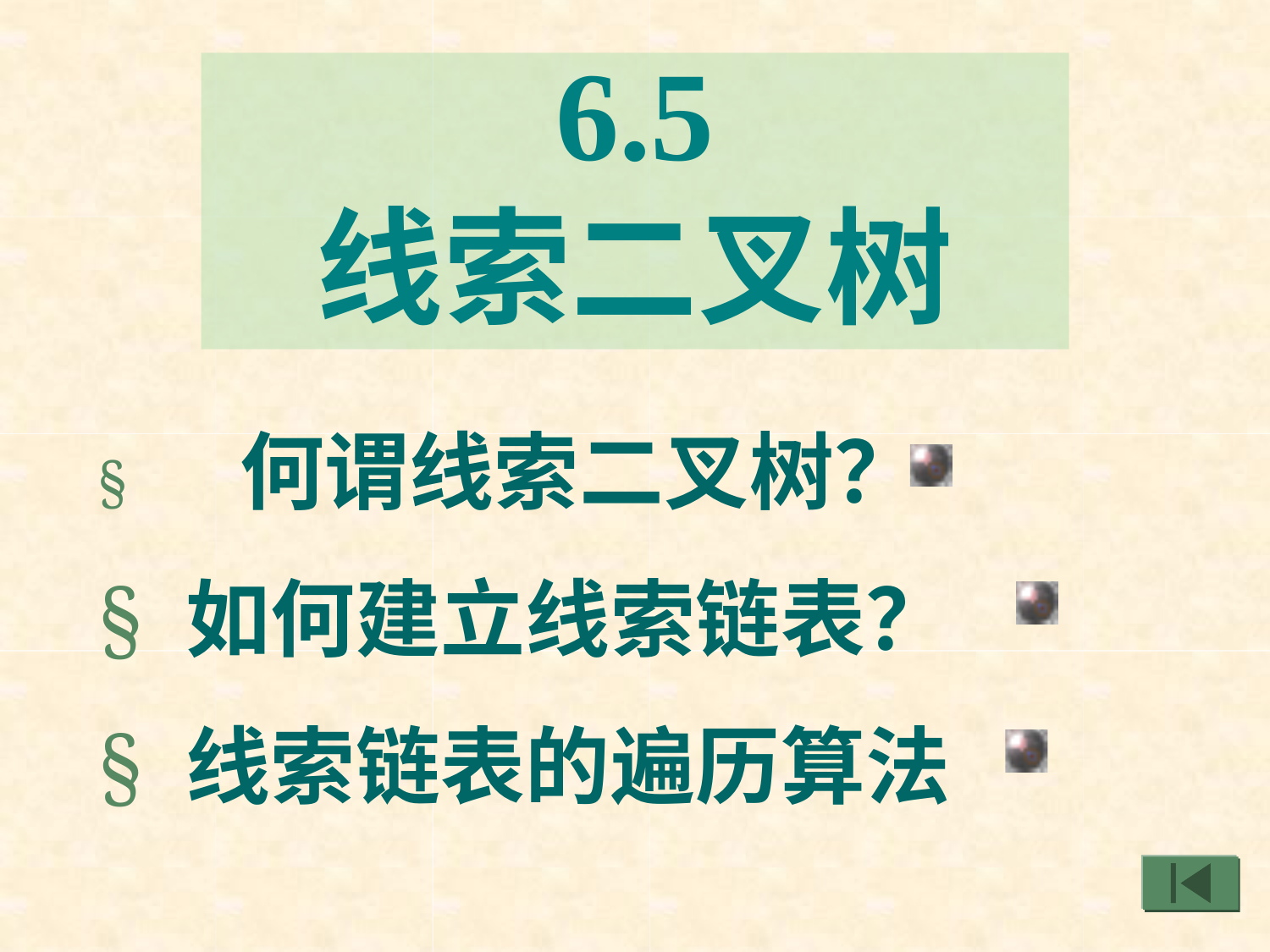

# 6.5
线索二叉树

§	何谓线索二叉树？
§ 如何建立线索链表？
§ 线索链表的遍历算法